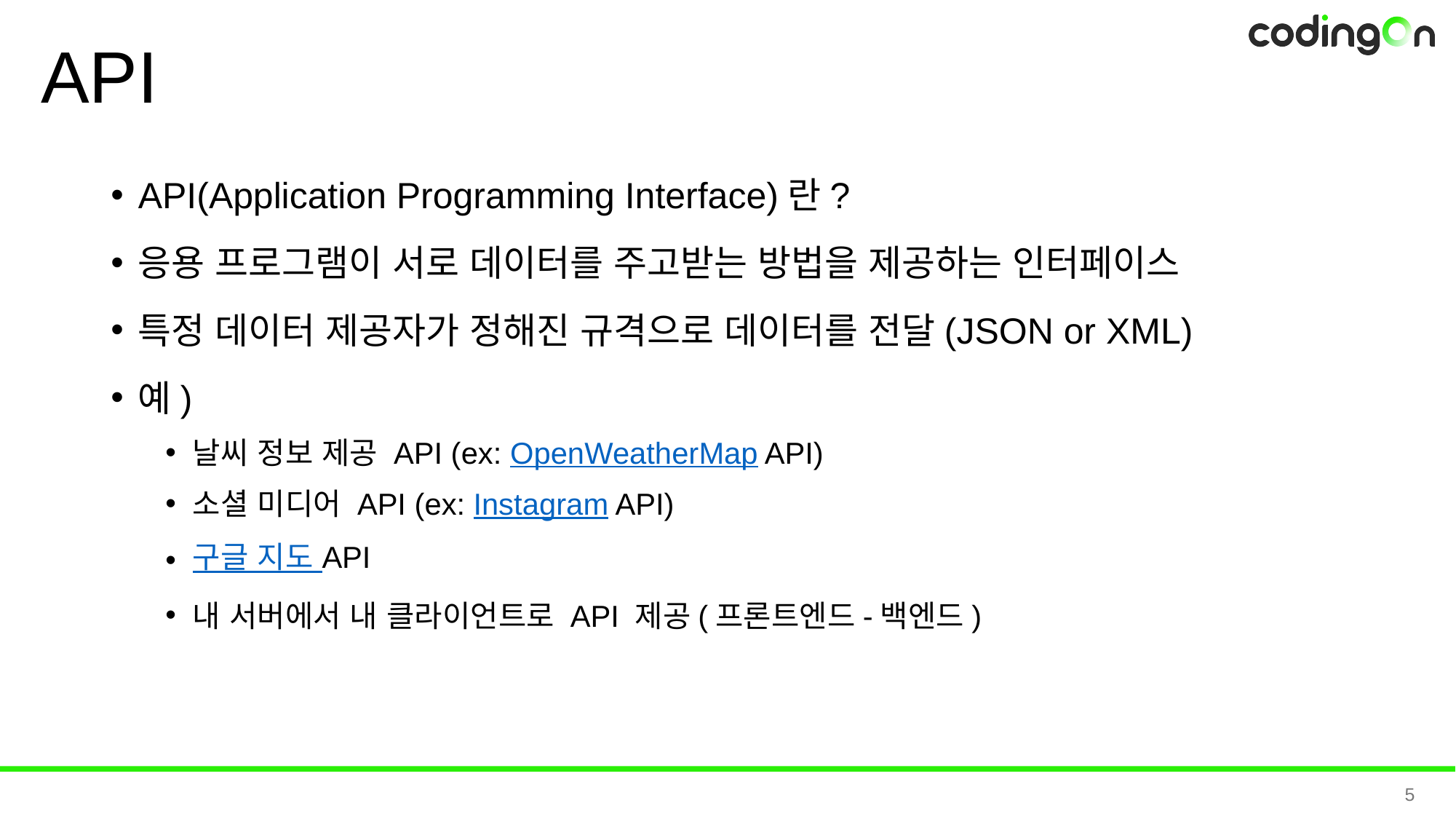

# API
API(Application Programming Interface)란?
응용 프로그램이 서로 데이터를 주고받는 방법을 제공하는 인터페이스
특정 데이터 제공자가 정해진 규격으로 데이터를 전달(JSON or XML)
예)
날씨 정보 제공 API (ex: OpenWeatherMap API)
소셜 미디어 API (ex: Instagram API)
구글 지도 API
내 서버에서 내 클라이언트로 API 제공(프론트엔드-백엔드)

5